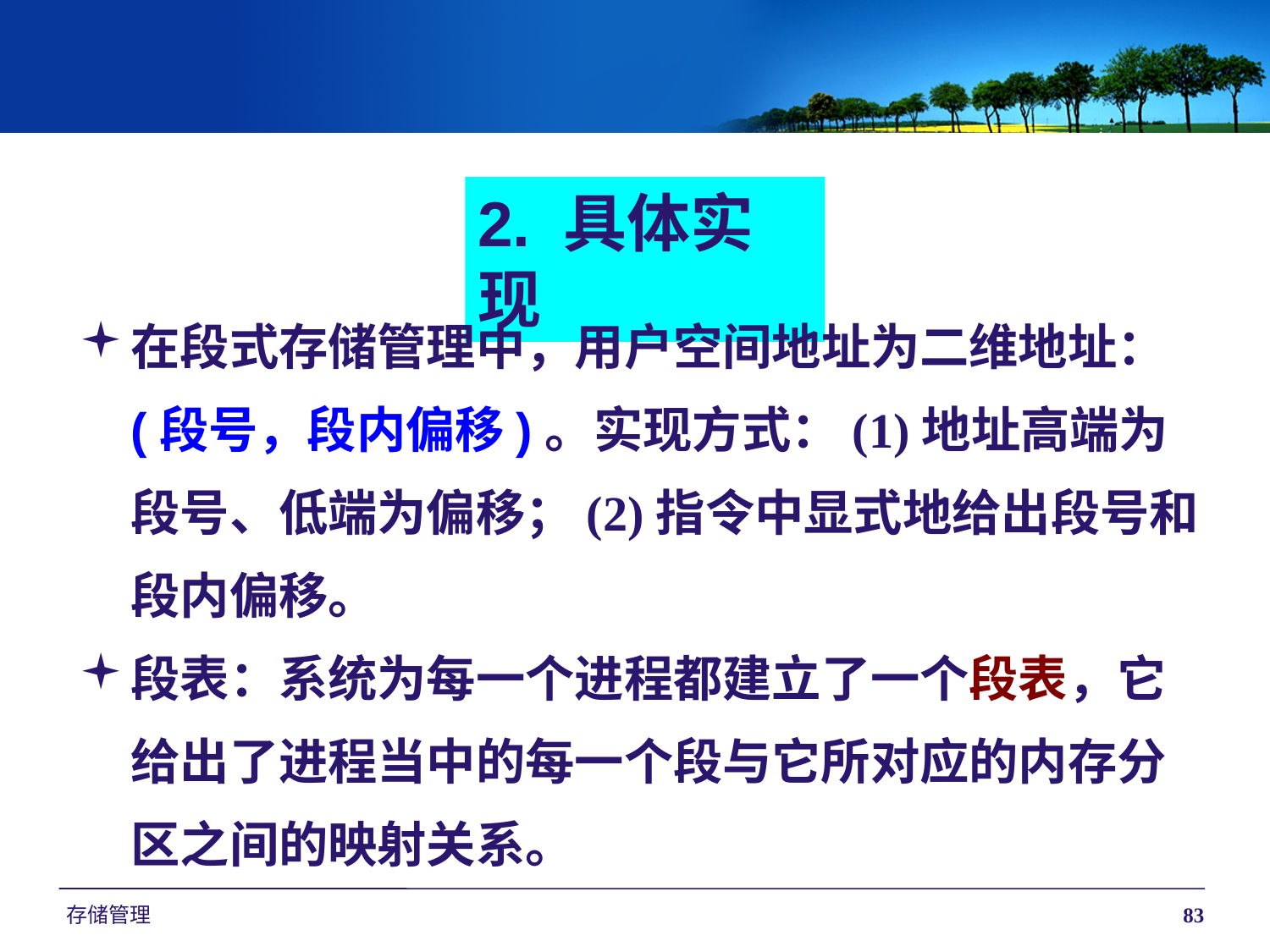

2. 具体实现
在段式存储管理中，用户空间地址为二维地址：
(段号，段内偏移)。实现方式：(1)地址高端为段号、低端为偏移；(2)指令中显式地给出段号和段内偏移。
段表：系统为每一个进程都建立了一个段表，它给出了进程当中的每一个段与它所对应的内存分区之间的映射关系。
存储管理
83